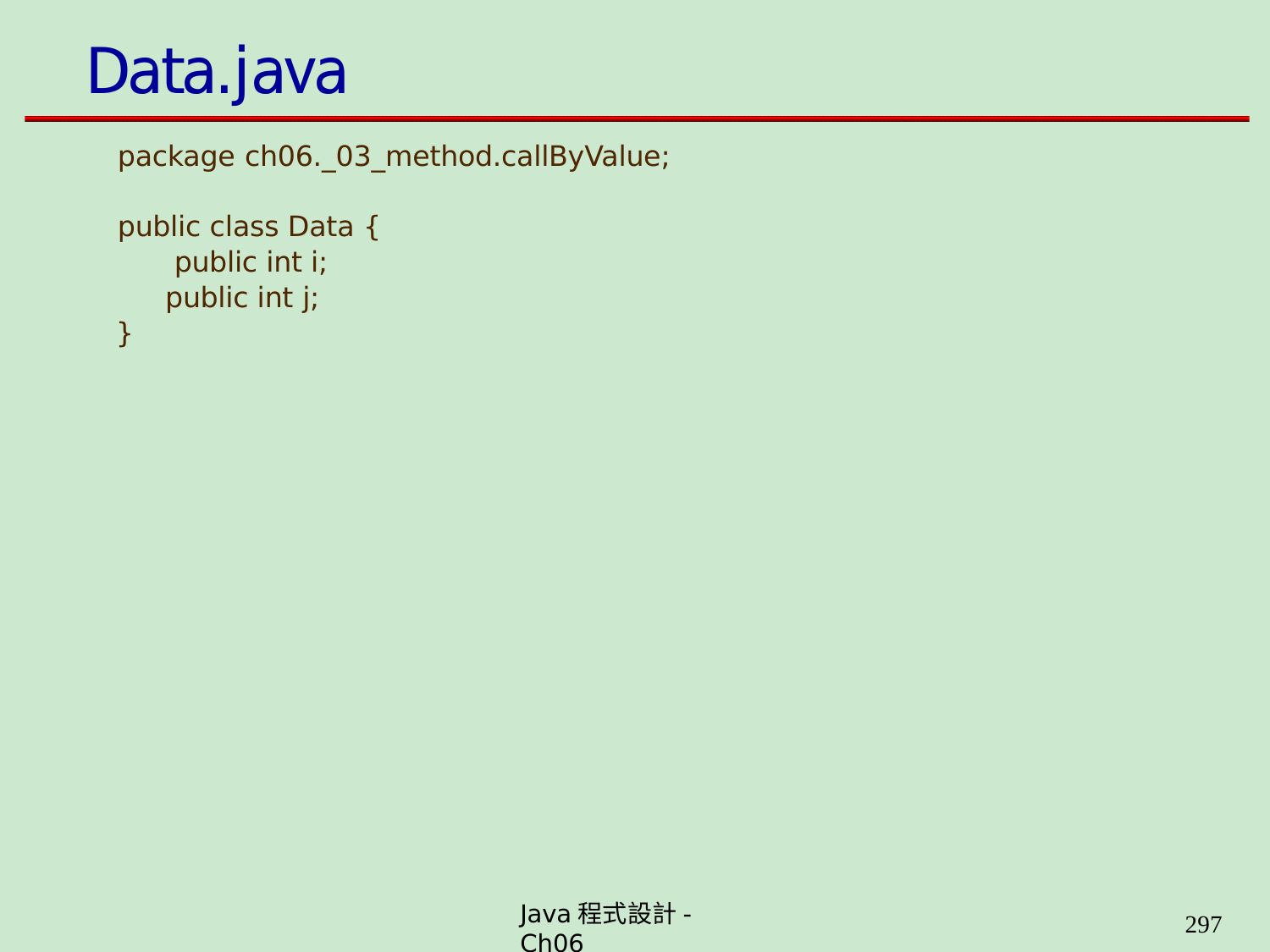

# Data.java
package ch06._03_method.callByValue;

public class Data {  public int i;  public int j;
}
Java程式設計-Ch06
297